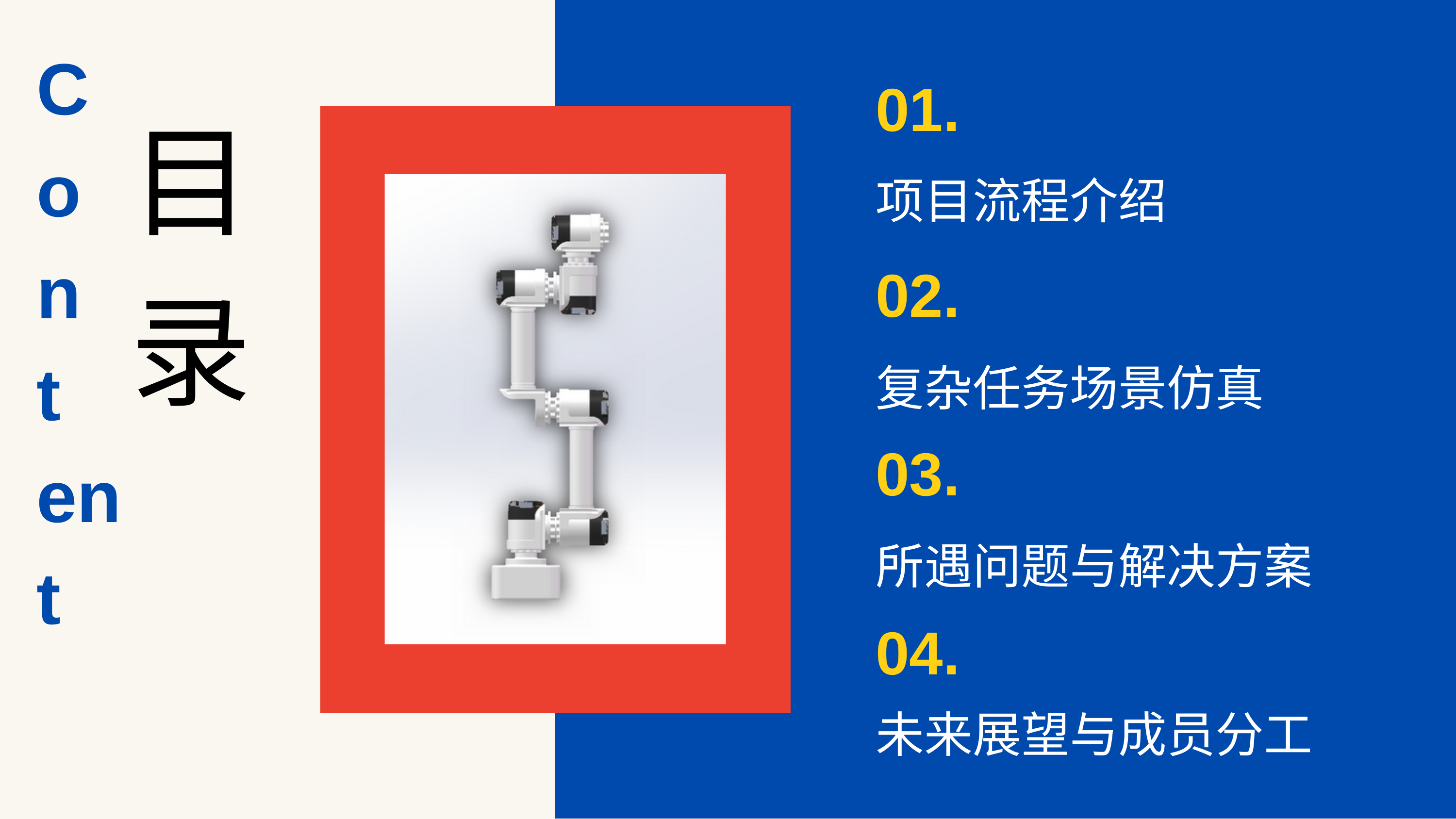

Con
t
en
t
01.
目 录

项目流程介绍

02.
复杂任务场景仿真
03.
所遇问题与解决方案
04.
未来展望与成员分工